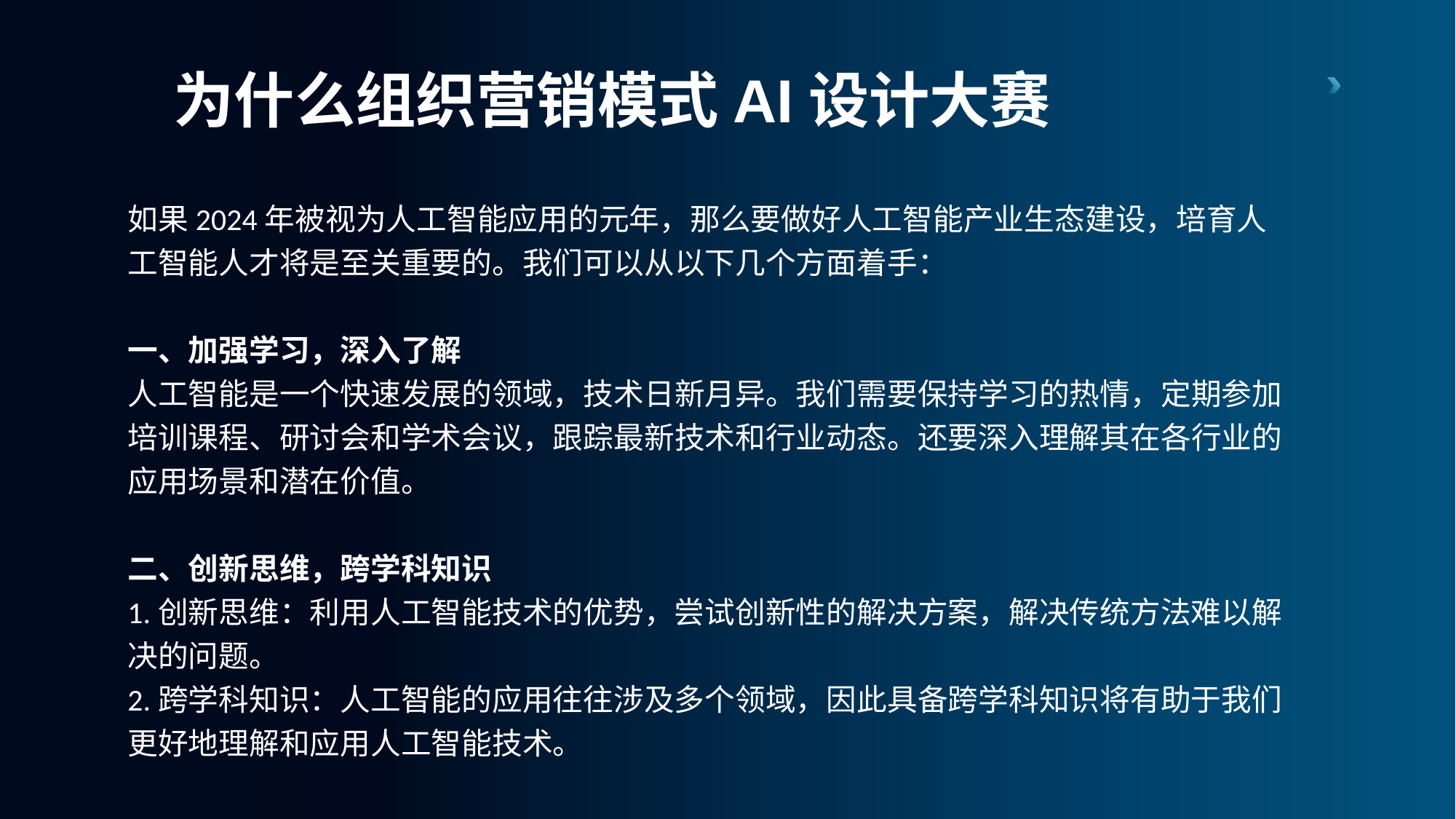

为什么组织营销模式AI设计大赛
如果2024年被视为人工智能应用的元年，那么要做好人工智能产业生态建设，培育人工智能人才将是至关重要的。我们可以从以下几个方面着手：

一、加强学习，深入了解
人工智能是一个快速发展的领域，技术日新月异。我们需要保持学习的热情，定期参加培训课程、研讨会和学术会议，跟踪最新技术和行业动态。还要深入理解其在各行业的应用场景和潜在价值。

二、创新思维，跨学科知识
1.创新思维：利用人工智能技术的优势，尝试创新性的解决方案，解决传统方法难以解决的问题。
2.跨学科知识：人工智能的应用往往涉及多个领域，因此具备跨学科知识将有助于我们更好地理解和应用人工智能技术。